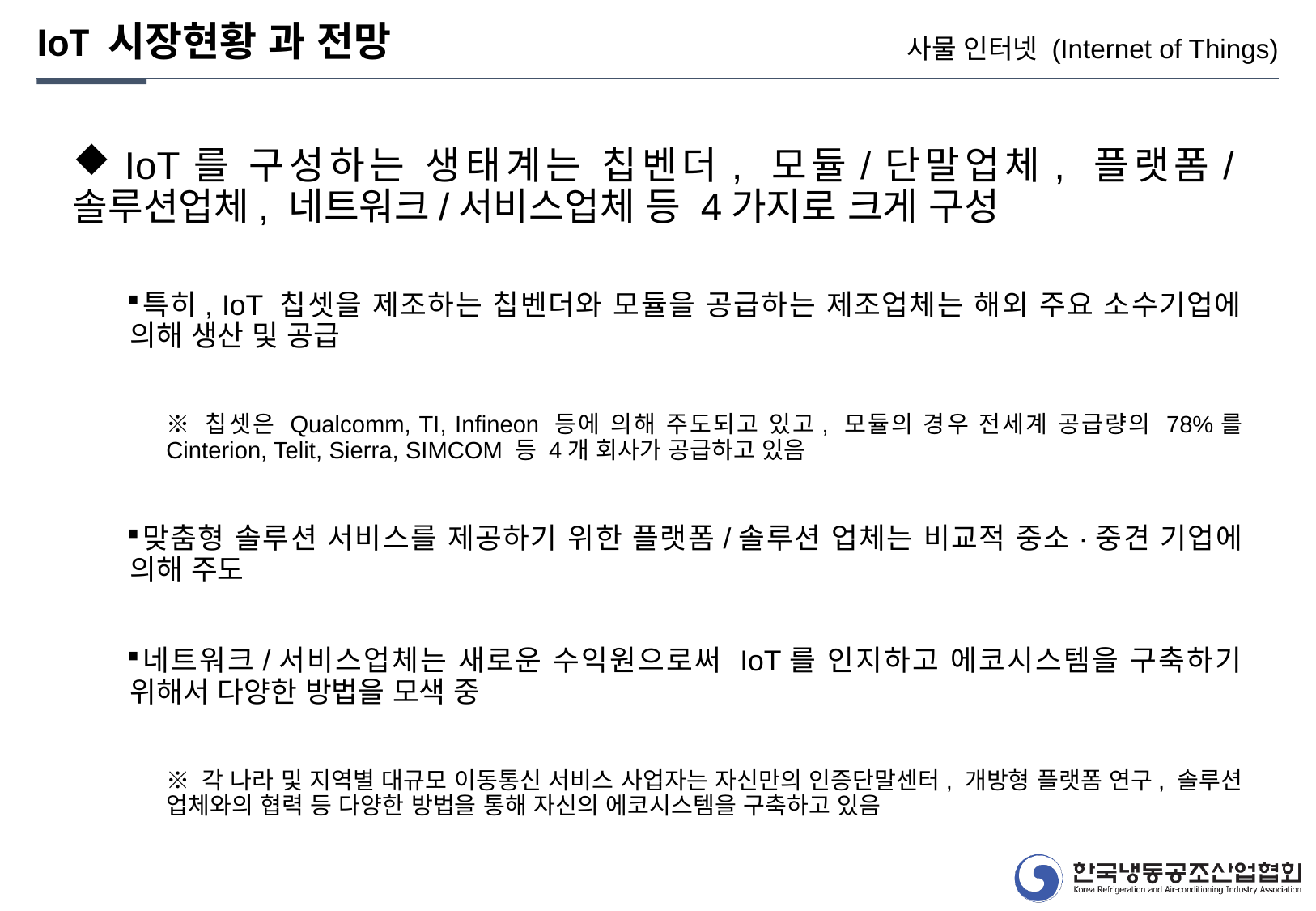

IoT 시장현황 과 전망
사물 인터넷 (Internet of Things)

 IoT를 구성하는 생태계는 칩벤더, 모듈/단말업체, 플랫폼/솔루션업체, 네트워크/서비스업체 등 4가지로 크게 구성

특히, IoT 칩셋을 제조하는 칩벤더와 모듈을 공급하는 제조업체는 해외 주요 소수기업에 의해 생산 및 공급

※ 칩셋은 Qualcomm, TI, Infineon 등에 의해 주도되고 있고, 모듈의 경우 전세계 공급량의 78%를 Cinterion, Telit, Sierra, SIMCOM 등 4개 회사가 공급하고 있음

맞춤형 솔루션 서비스를 제공하기 위한 플랫폼/솔루션 업체는 비교적 중소·중견 기업에 의해 주도

네트워크/서비스업체는 새로운 수익원으로써 IoT를 인지하고 에코시스템을 구축하기 위해서 다양한 방법을 모색 중

※ 각 나라 및 지역별 대규모 이동통신 서비스 사업자는 자신만의 인증단말센터, 개방형 플랫폼 연구, 솔루션 업체와의 협력 등 다양한 방법을 통해 자신의 에코시스템을 구축하고 있음